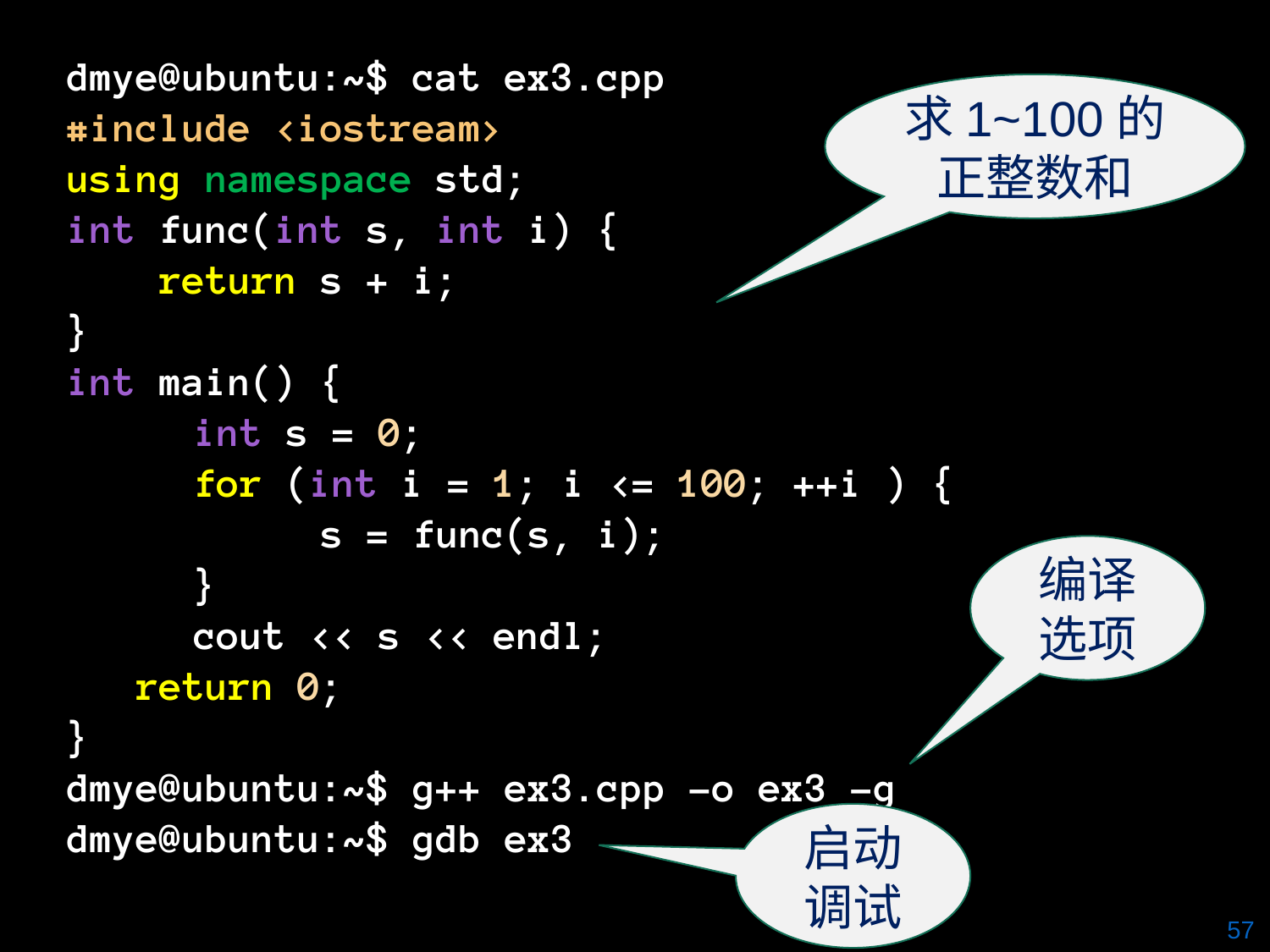

dmye@ubuntu:~$ cat ex3.cpp
#include <iostream>
using namespace std;
int func(int s, int i) {
    return s + i;
}
int main() {
	int s = 0;
	for (int i = 1; i <= 100; ++i ) {
		s = func(s, i);
	}
	cout << s << endl;
   return 0;
}
dmye@ubuntu:~$ g++ ex3.cpp -o ex3 -g
dmye@ubuntu:~$ gdb ex3
求1~100的正整数和
编译选项
启动调试
57